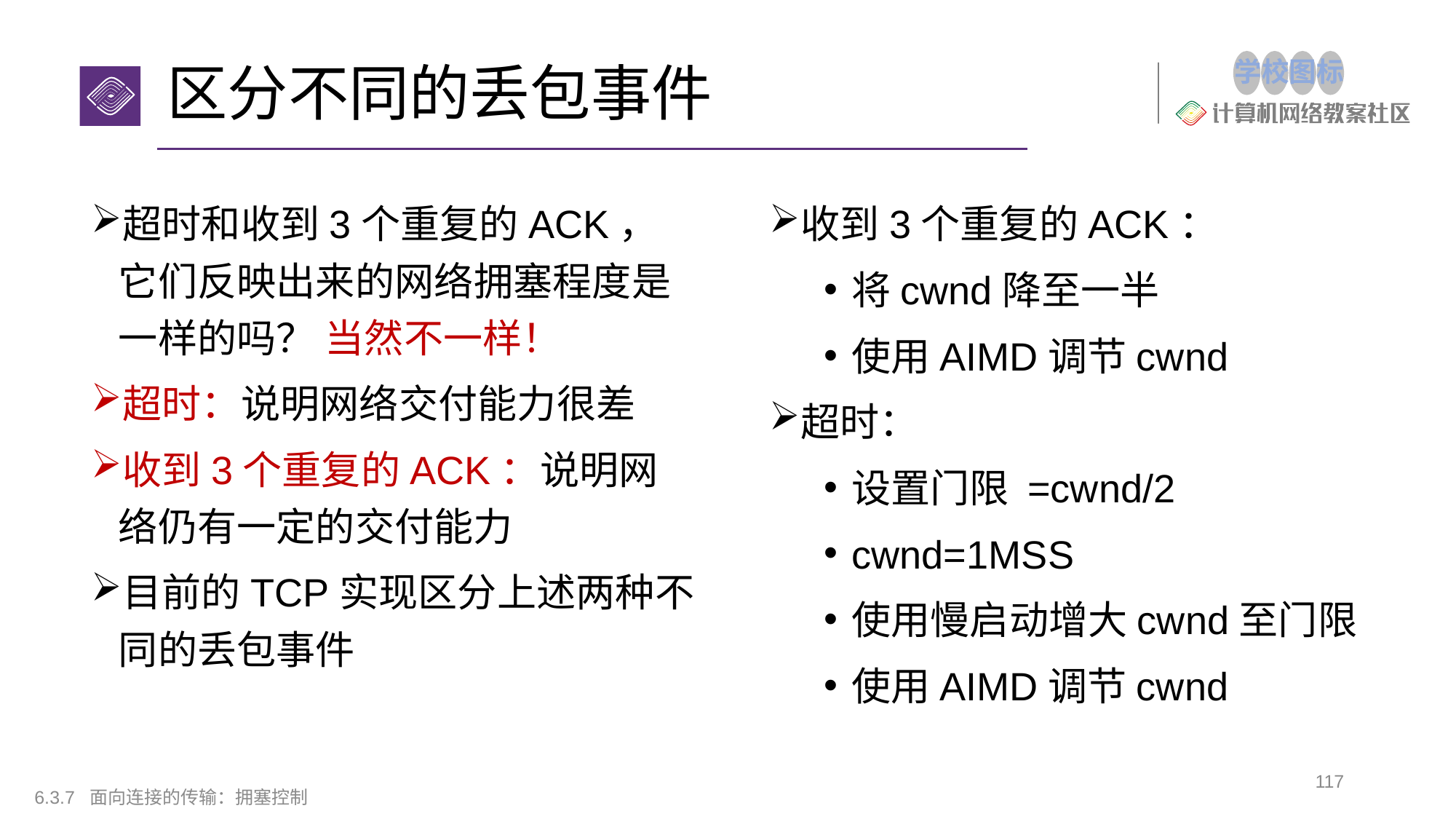

# 区分不同的丢包事件
超时和收到3个重复的ACK，它们反映出来的网络拥塞程度是一样的吗？ 当然不一样！
超时：说明网络交付能力很差
收到3个重复的ACK：说明网络仍有一定的交付能力
目前的TCP实现区分上述两种不同的丢包事件

收到3个重复的ACK：
将cwnd降至一半
使用AIMD调节cwnd
超时：
设置门限 =cwnd/2
cwnd=1MSS
使用慢启动增大cwnd至门限
使用AIMD调节cwnd

117
6.3.7  面向连接的传输：拥塞控制